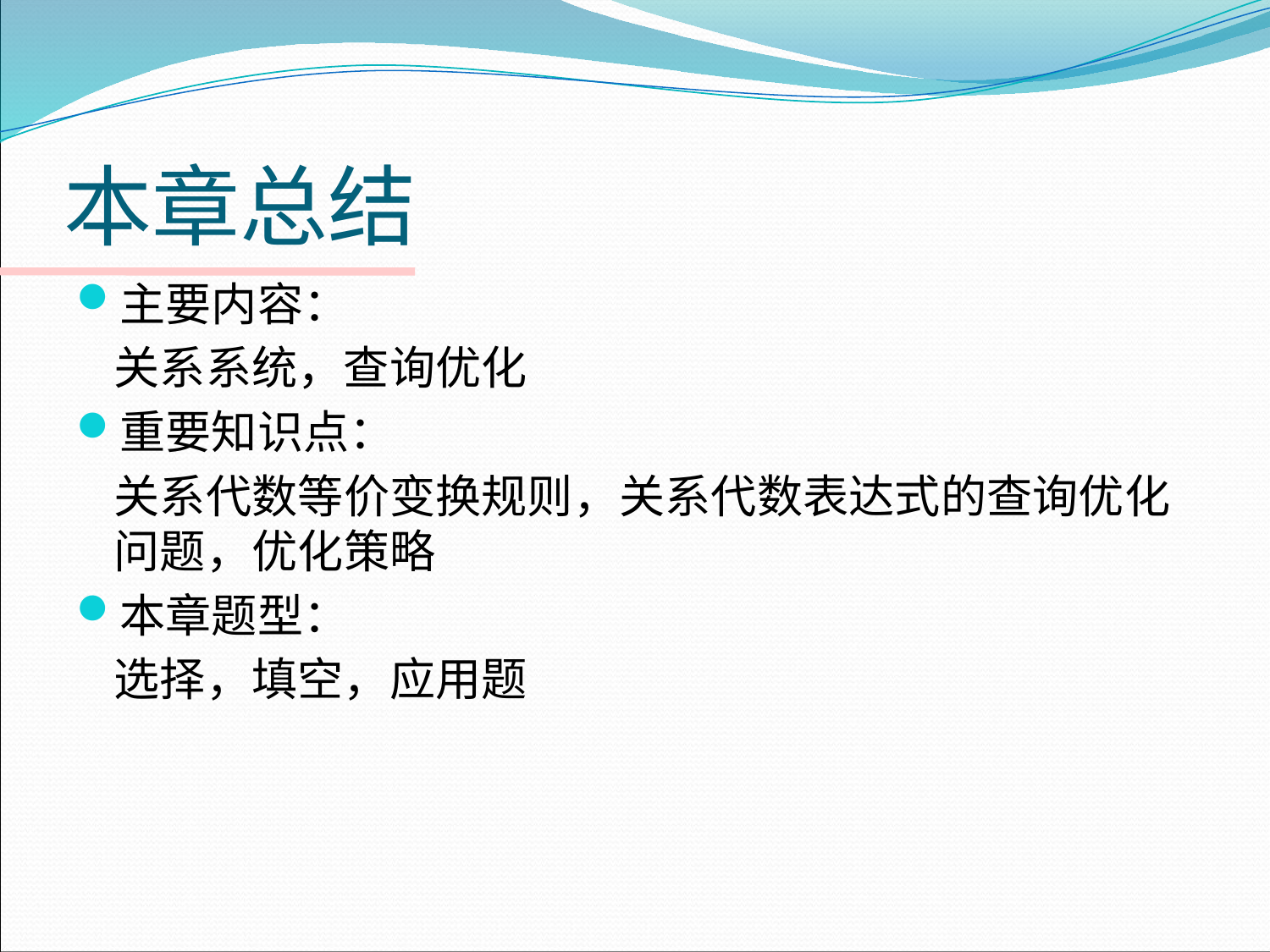

# 本章总结
主要内容：
	关系系统，查询优化
重要知识点：
	关系代数等价变换规则，关系代数表达式的查询优化问题，优化策略
本章题型：
	选择，填空，应用题

888